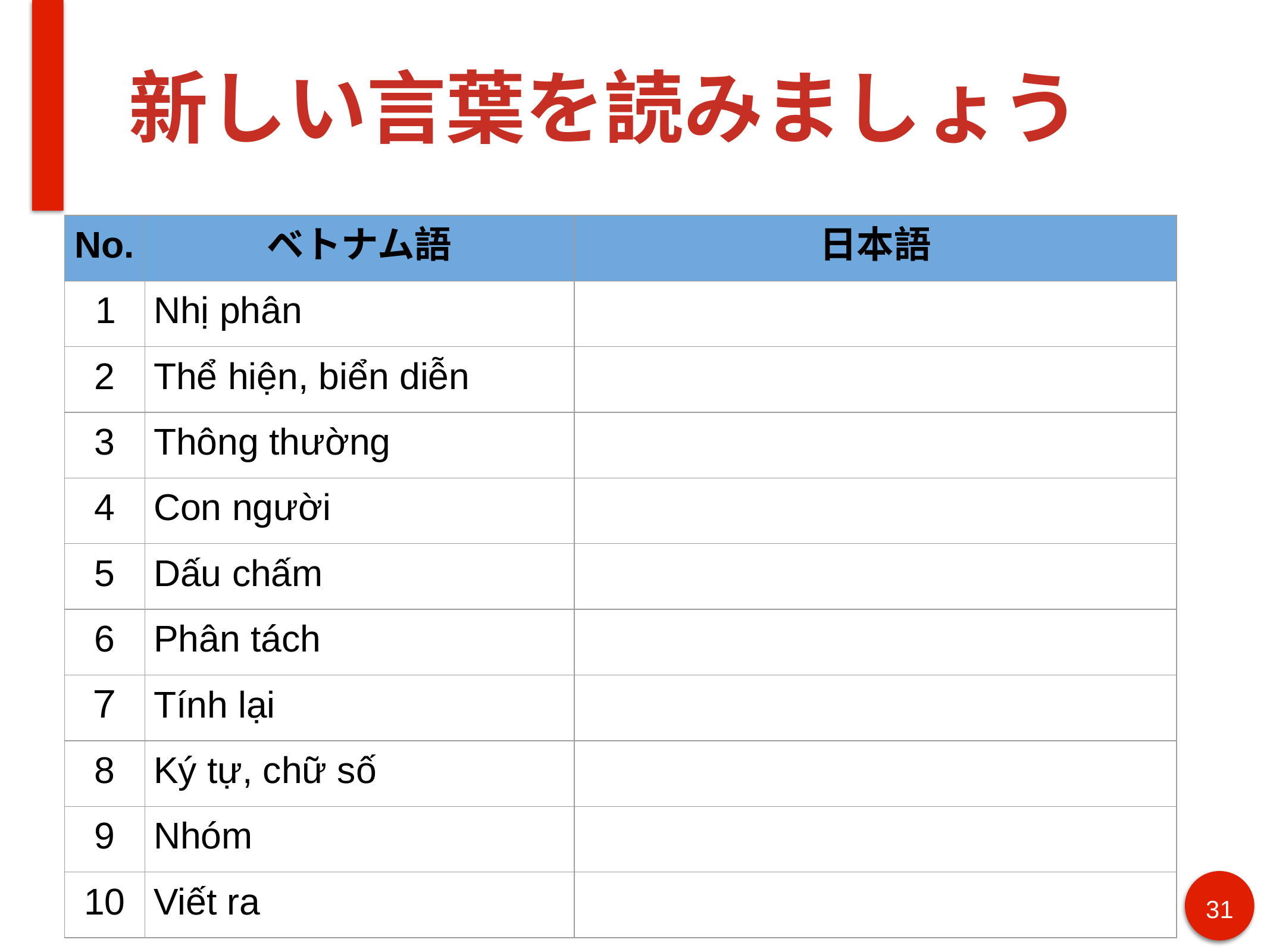

# 新しい言葉を読みましょう
| No. | ベトナム語 | 日本語 |
| --- | --- | --- |
| 1 | Nhị phân |  |
| 2 | Thể hiện, biển diễn |  |
| 3 | Thông thường |  |
| 4 | Con người |  |
| 5 | Dấu chấm |  |
| 6 | Phân tách |  |
| ７ | Tính lại |  |
| 8 | Ký tự, chữ số |  |
| 9 | Nhóm |  |
| 10 | Viết ra |  |
31